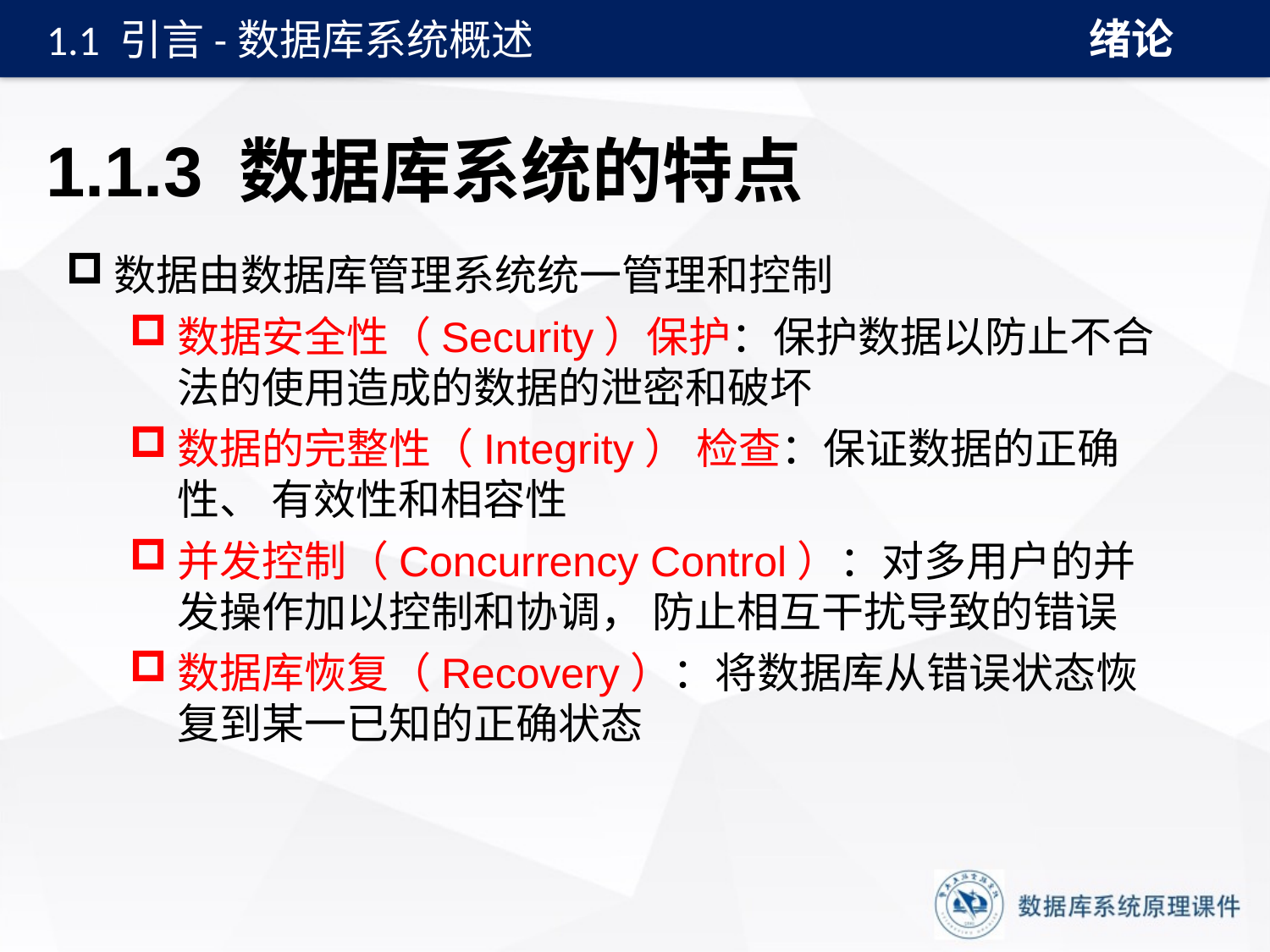

绪论
1.1 引言-数据库系统概述
# 1.1.3 数据库系统的特点
数据由数据库管理系统统一管理和控制
数据安全性（Security）保护：保护数据以防止不合法的使用造成的数据的泄密和破坏
数据的完整性（Integrity） 检查：保证数据的正确性、 有效性和相容性
并发控制（Concurrency Control）：对多用户的并发操作加以控制和协调， 防止相互干扰导致的错误
数据库恢复（Recovery）：将数据库从错误状态恢复到某一已知的正确状态